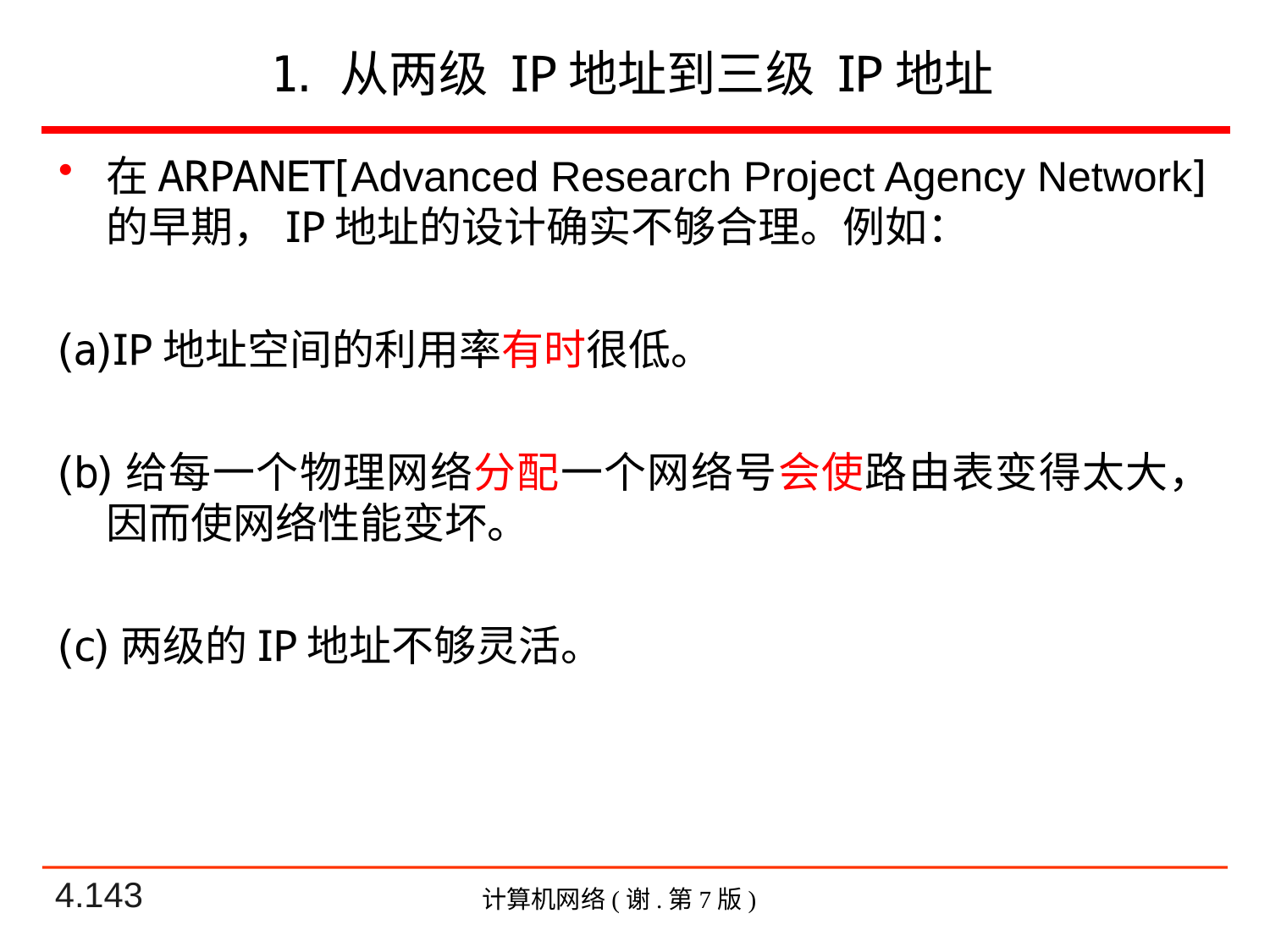

# 1. 从两级 IP地址到三级 IP地址
在ARPANET[Advanced Research Project Agency Network]的早期，IP地址的设计确实不够合理。例如：

(a)IP地址空间的利用率有时很低。

(b)给每一个物理网络分配一个网络号会使路由表变得太大，因而使网络性能变坏。

(c)两级的IP地址不够灵活。